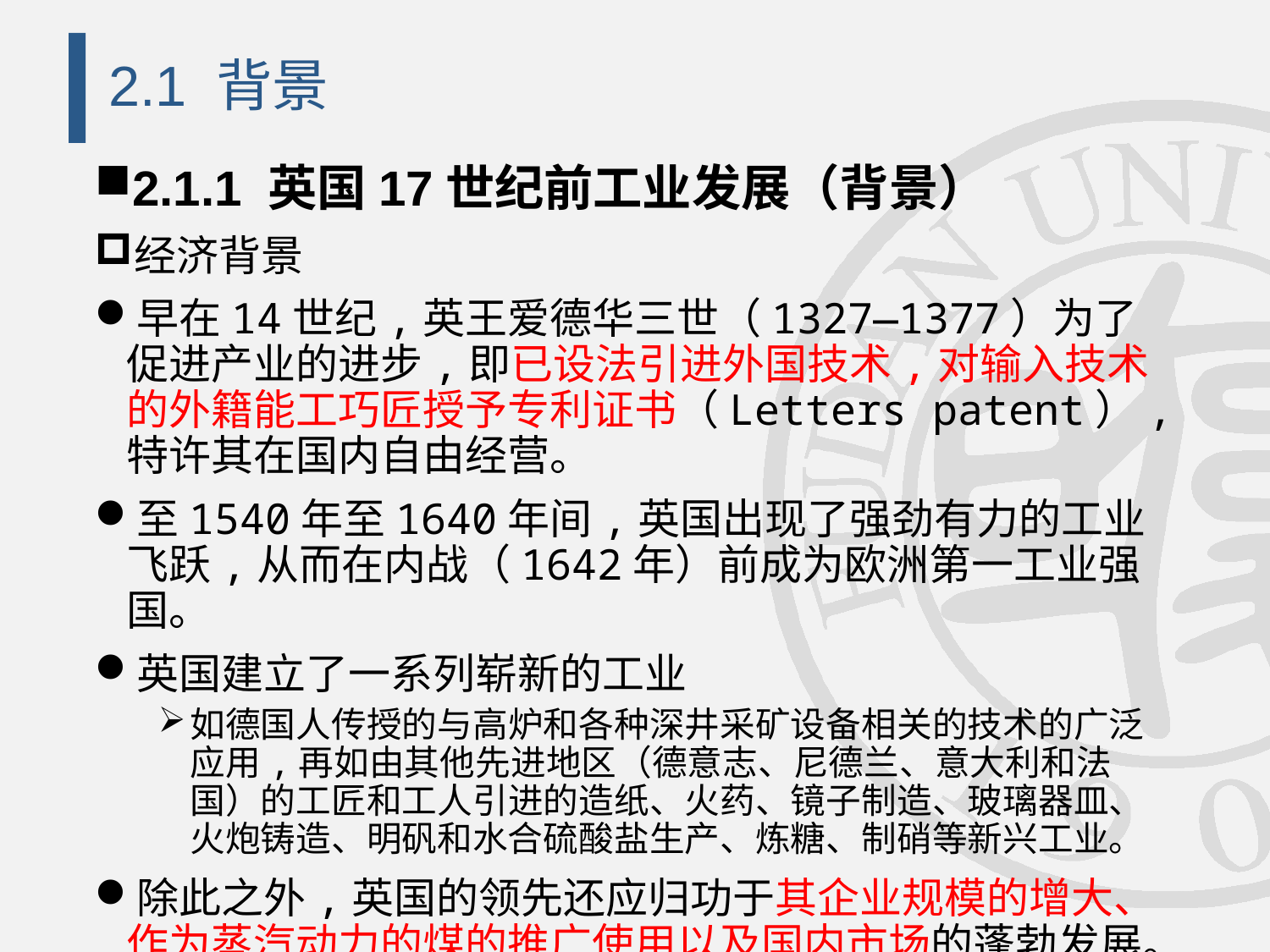

# 2.1 背景
2.1.1 英国17世纪前工业发展（背景）
经济背景
早在14世纪,英王爱德华三世（1327—1377）为了促进产业的进步,即已设法引进外国技术,对输入技术的外籍能工巧匠授予专利证书（Letters patent）,特许其在国内自由经营。
至1540年至1640年间,英国出现了强劲有力的工业飞跃,从而在内战（1642年）前成为欧洲第一工业强国。
英国建立了一系列崭新的工业
如德国人传授的与高炉和各种深井采矿设备相关的技术的广泛应用,再如由其他先进地区（德意志、尼德兰、意大利和法国）的工匠和工人引进的造纸、火药、镜子制造、玻璃器皿、火炮铸造、明矾和水合硫酸盐生产、炼糖、制硝等新兴工业。
除此之外,英国的领先还应归功于其企业规模的增大、作为蒸汽动力的煤的推广使用以及国内市场的蓬勃发展。